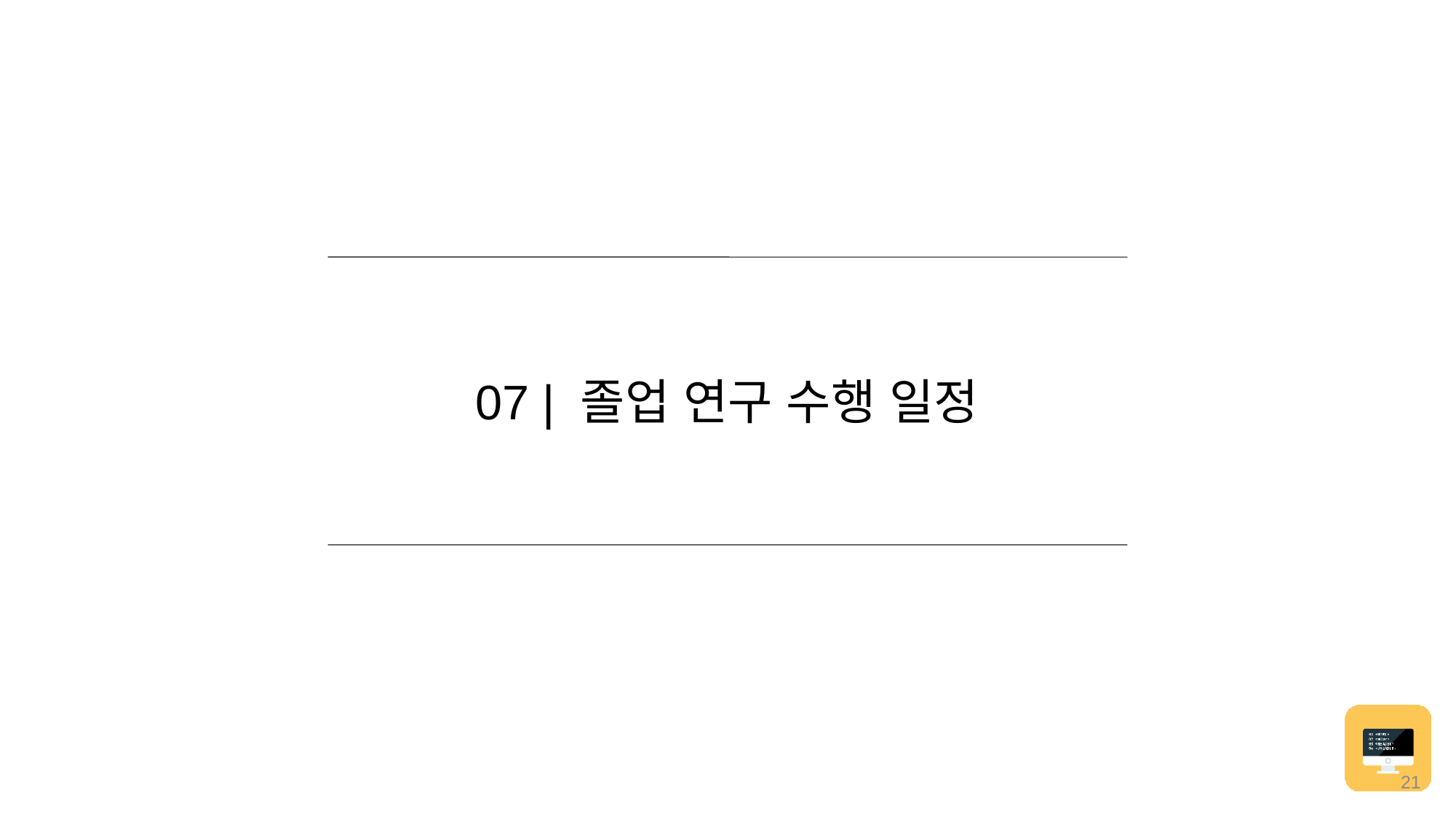

07 | 졸업 연구 수행 일정
21